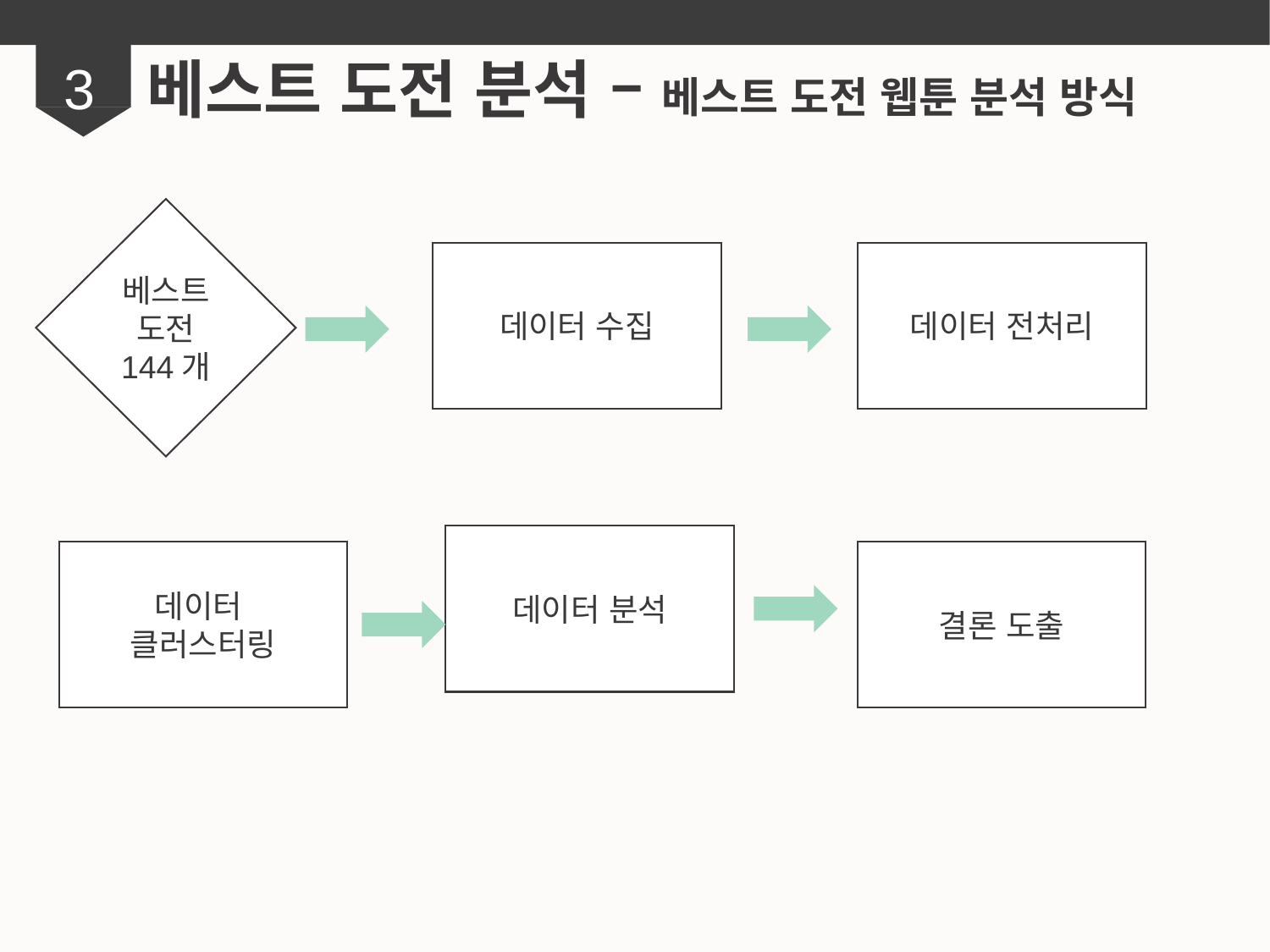

베스트 도전 분석 – 베스트 도전 웹툰 분석 방식
3
베스트 도전
144개
데이터 수집
데이터 전처리

데이터 분석
데이터
클러스터링
결론 도출